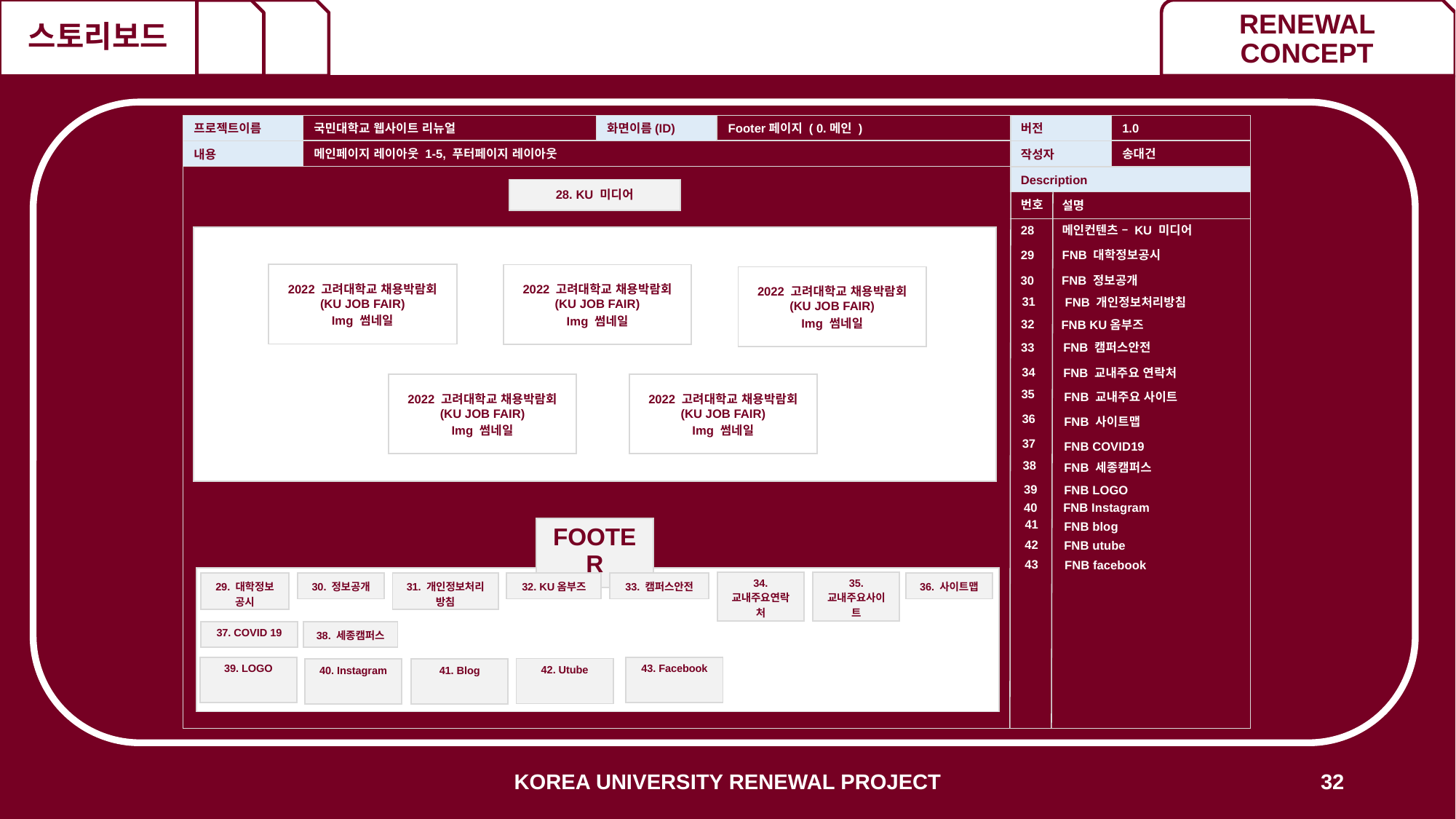

# 스토리보드
프로젝트이름
국민대학교 웹사이트 리뉴얼
화면이름(ID)
Footer페이지 ( 0.메인 )
버전
1.0
내용
메인페이지 레이아웃 1-5, 푸터페이지 레이아웃
작성자
송대건
Description
| 28. KU 미디어 |
| --- |
번호
설명
28
메인컨텐츠 – KU 미디어
|  |
| --- |
29
FNB 대학정보공시
| 2022 고려대학교 채용박람회 (KU JOB FAIR) Img 썸네일 |
| --- |
| 2022 고려대학교 채용박람회 (KU JOB FAIR) Img 썸네일 |
| --- |
| 2022 고려대학교 채용박람회 (KU JOB FAIR) Img 썸네일 |
| --- |
30
FNB 정보공개
31
FNB 개인정보처리방침
32
FNB KU옴부즈
33
FNB 캠퍼스안전
34
FNB 교내주요 연락처
| 2022 고려대학교 채용박람회 (KU JOB FAIR) Img 썸네일 |
| --- |
| 2022 고려대학교 채용박람회 (KU JOB FAIR) Img 썸네일 |
| --- |
35
FNB 교내주요 사이트
36
FNB 사이트맵
37
FNB COVID19
38
FNB 세종캠퍼스
39
FNB LOGO
FNB Instagram
40
41
FNB blog
| FOOTER |
| --- |
42
FNB utube
43
FNB facebook
|  |
| --- |
| 35. 교내주요사이트 |
| --- |
| 34. 교내주요연락처 |
| --- |
| 29. 대학정보 공시 |
| --- |
| 30. 정보공개 |
| --- |
| 31. 개인정보처리 방침 |
| --- |
| 32. KU옴부즈 |
| --- |
| 33. 캠퍼스안전 |
| --- |
| 36. 사이트맵 |
| --- |
| 37. COVID 19 |
| --- |
| 38. 세종캠퍼스 |
| --- |
| 39. LOGO |
| --- |
| 43. Facebook |
| --- |
| 42. Utube |
| --- |
| 41. Blog |
| --- |
| 40. Instagram |
| --- |
KOREA UNIVERSITY RENEWAL PROJECT
32